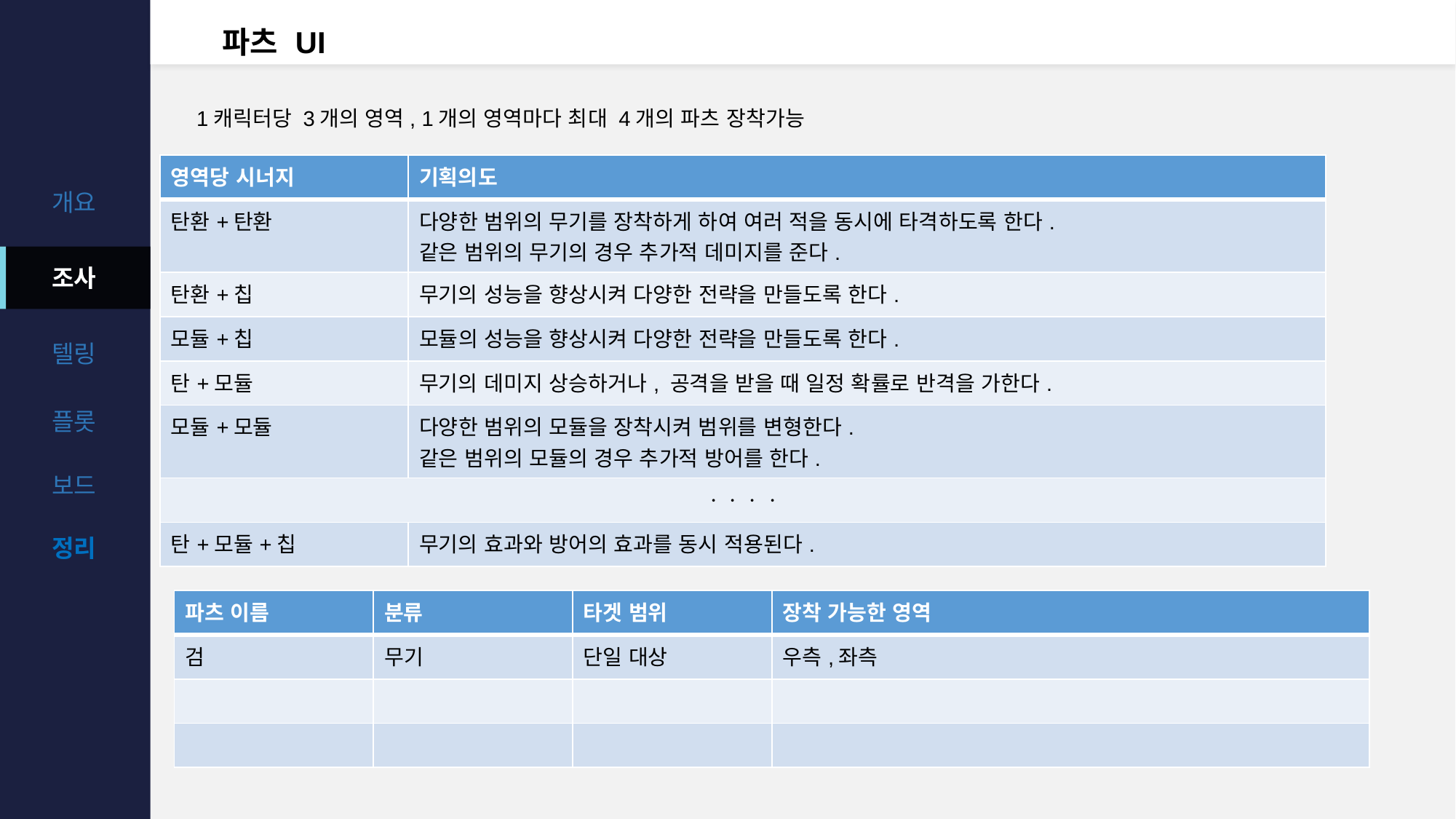

# 파츠 UI
1캐릭터당 3개의 영역, 1개의 영역마다 최대 4개의 파츠 장착가능
| 영역당 시너지 | 기획의도 |
| --- | --- |
| 탄환+탄환 | 다양한 범위의 무기를 장착하게 하여 여러 적을 동시에 타격하도록 한다. 같은 범위의 무기의 경우 추가적 데미지를 준다. |
| 탄환+칩 | 무기의 성능을 향상시켜 다양한 전략을 만들도록 한다. |
| 모듈+칩 | 모듈의 성능을 향상시켜 다양한 전략을 만들도록 한다. |
| 탄+모듈 | 무기의 데미지 상승하거나, 공격을 받을 때 일정 확률로 반격을 가한다. |
| 모듈+모듈 | 다양한 범위의 모듈을 장착시켜 범위를 변형한다. 같은 범위의 모듈의 경우 추가적 방어를 한다. |
| ㆍㆍㆍㆍ |  |
| 탄+모듈+칩 | 무기의 효과와 방어의 효과를 동시 적용된다. |
| 파츠 이름 | 분류 | 타겟 범위 | 장착 가능한 영역 |
| --- | --- | --- | --- |
| 검 | 무기 | 단일 대상 | 우측,좌측 |
|  |  |  |  |
|  |  |  |  |